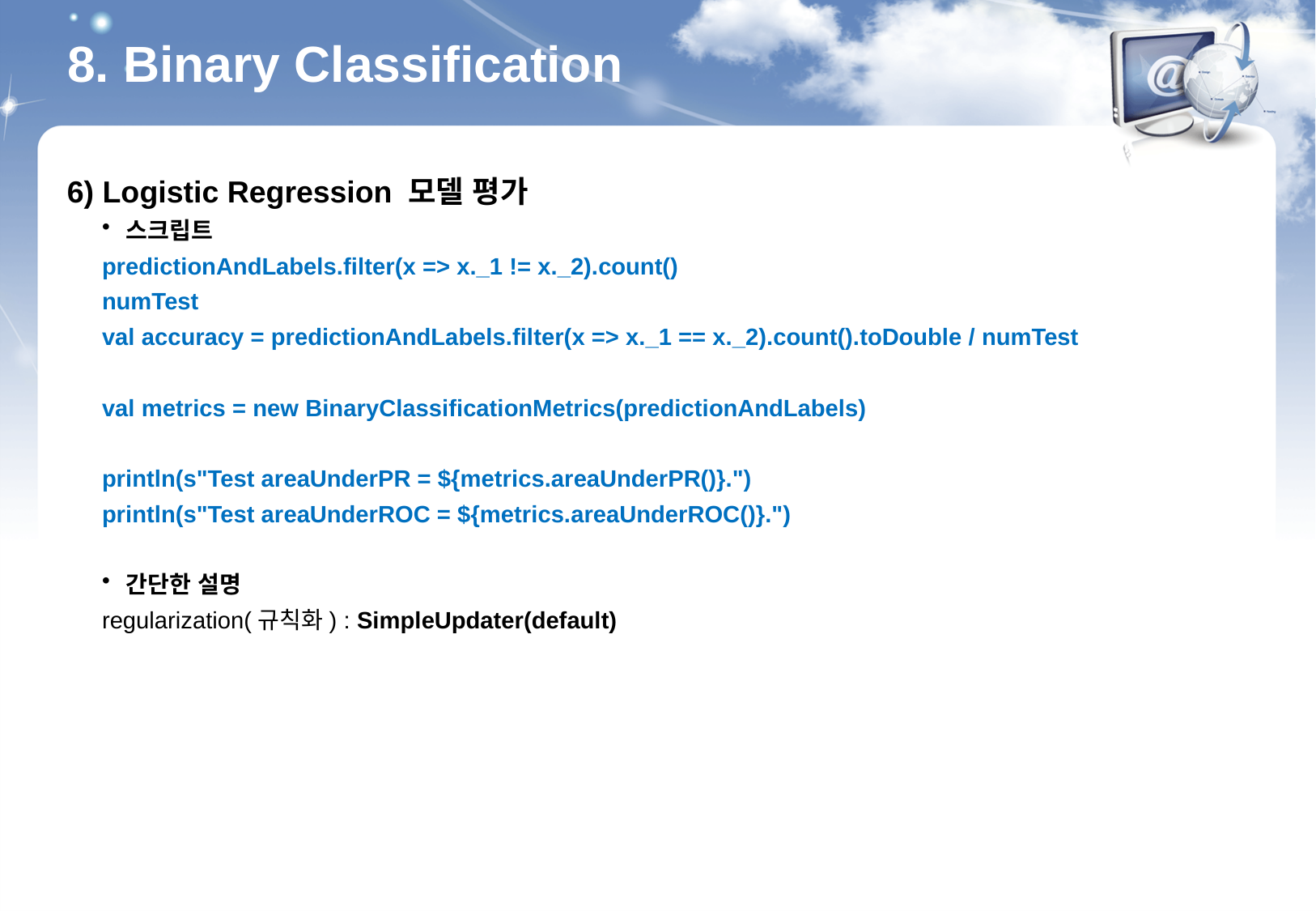

8. Binary Classification
6) Logistic Regression 모델 평가
스크립트
predictionAndLabels.filter(x => x._1 != x._2).count()
numTest
val accuracy = predictionAndLabels.filter(x => x._1 == x._2).count().toDouble / numTest

val metrics = new BinaryClassificationMetrics(predictionAndLabels)

println(s"Test areaUnderPR = ${metrics.areaUnderPR()}.")
println(s"Test areaUnderROC = ${metrics.areaUnderROC()}.")

간단한 설명
regularization(규칙화) : SimpleUpdater(default)